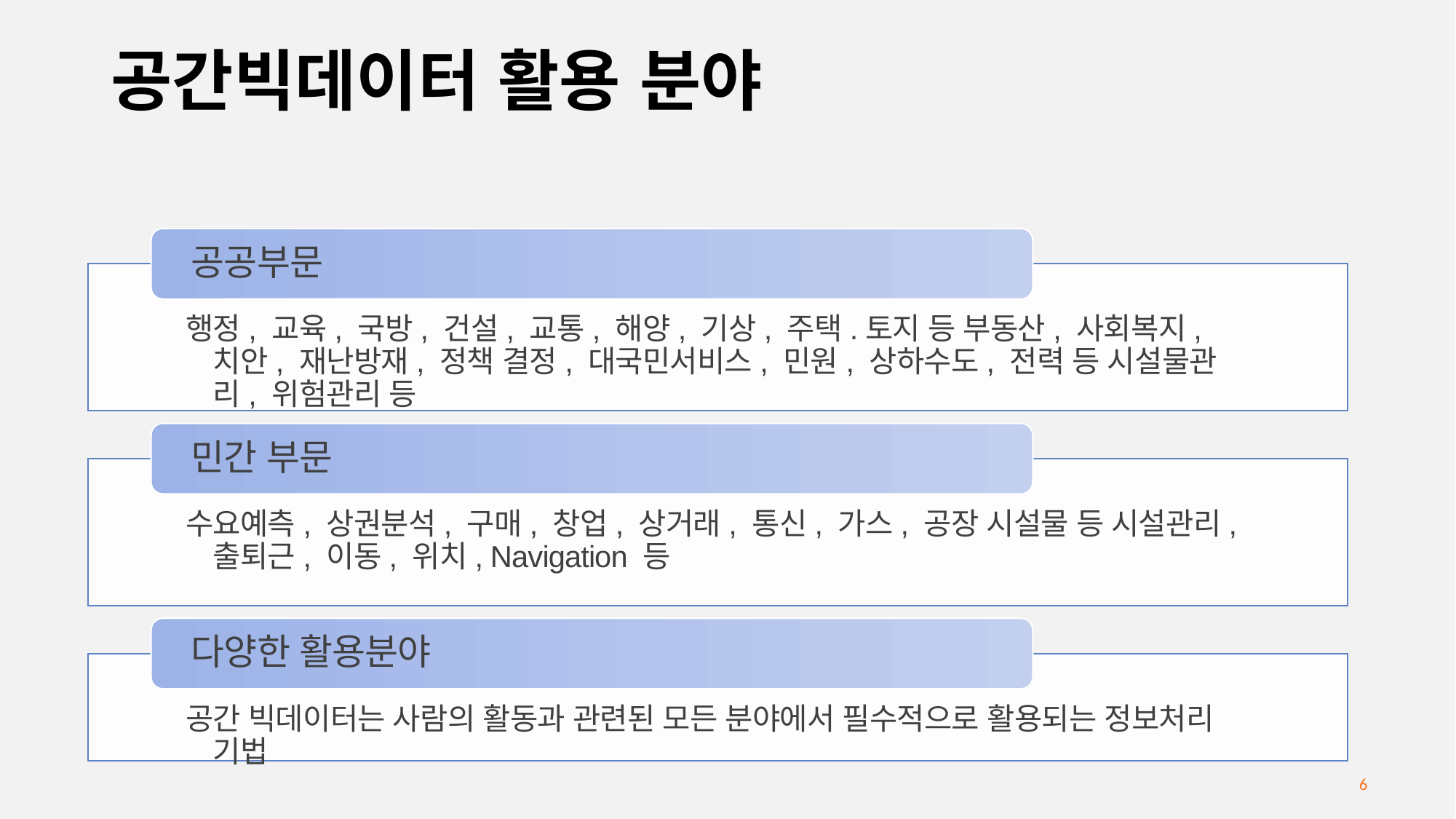

# 공간빅데이터 활용 분야
행정, 교육, 국방, 건설, 교통, 해양, 기상, 주택.토지 등 부동산, 사회복지, 치안, 재난방재, 정책 결정, 대국민서비스, 민원, 상하수도, 전력 등 시설물관리, 위험관리 등
공공부문
수요예측, 상권분석, 구매, 창업, 상거래, 통신, 가스, 공장 시설물 등 시설관리,  출퇴근, 이동, 위치, Navigation 등
민간 부문
공간 빅데이터는 사람의 활동과 관련된 모든 분야에서 필수적으로 활용되는 정보처리 기법
다양한 활용분야